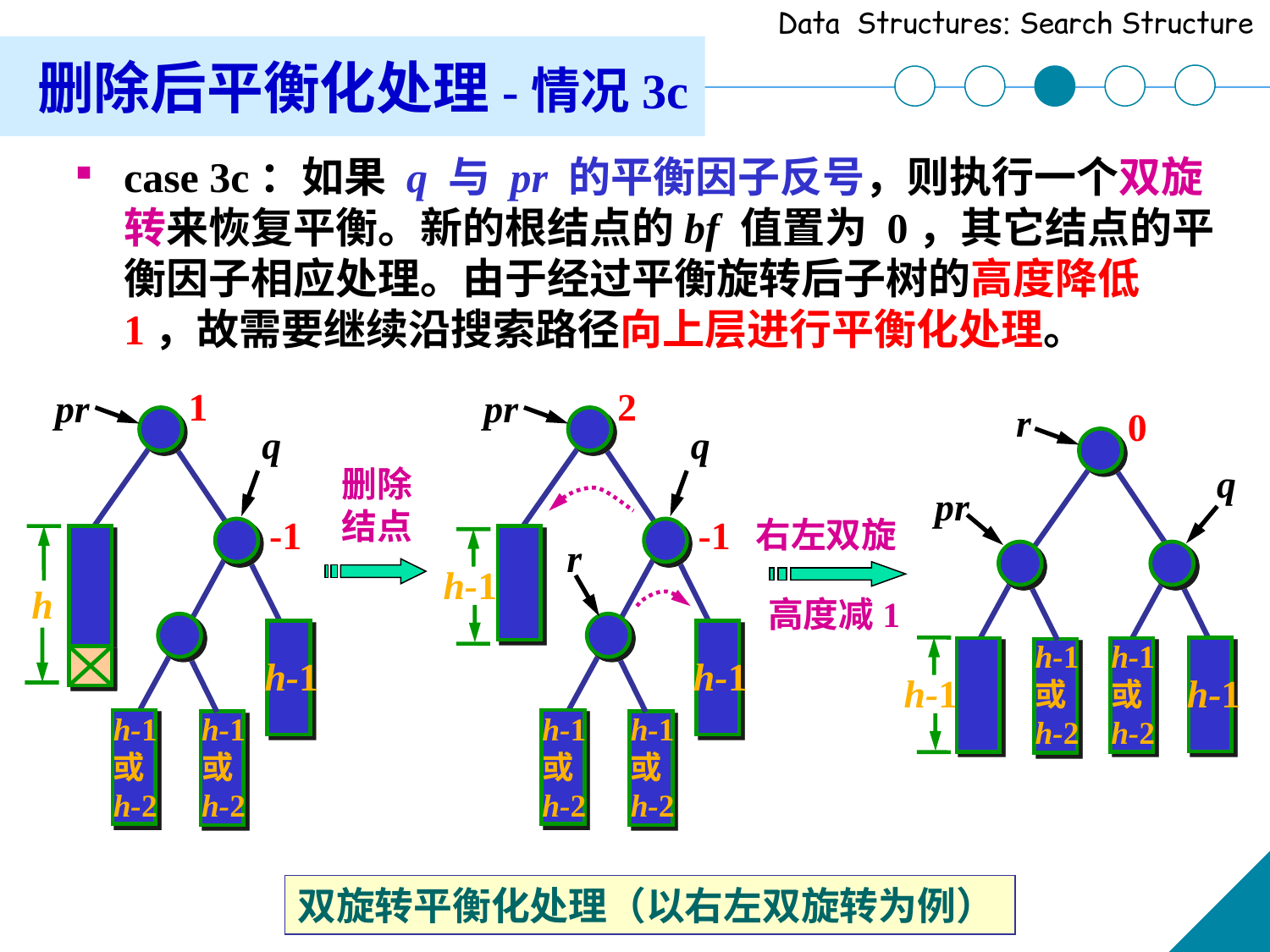

删除后平衡化处理-情况3c

case 3c：如果 q 与 pr 的平衡因子反号，则执行一个双旋转来恢复平衡。新的根结点的bf 值置为 0，其它结点的平衡因子相应处理。由于经过平衡旋转后子树的高度降低1，故需要继续沿搜索路径向上层进行平衡化处理。
1
pr

q

-1

h

h-1

h-1
或
h-2
h-1
或
h-2

h
2
pr

q

-1

r

h-1

h-1

h-1
或
h-2
h-1
或
h-2

h
0
r

q

pr

h-1
或
h-2
h-1
或
h-2

h-1
h-1
h

删除
结点

右左双旋

高度减1

双旋转平衡化处理（以右左双旋转为例）